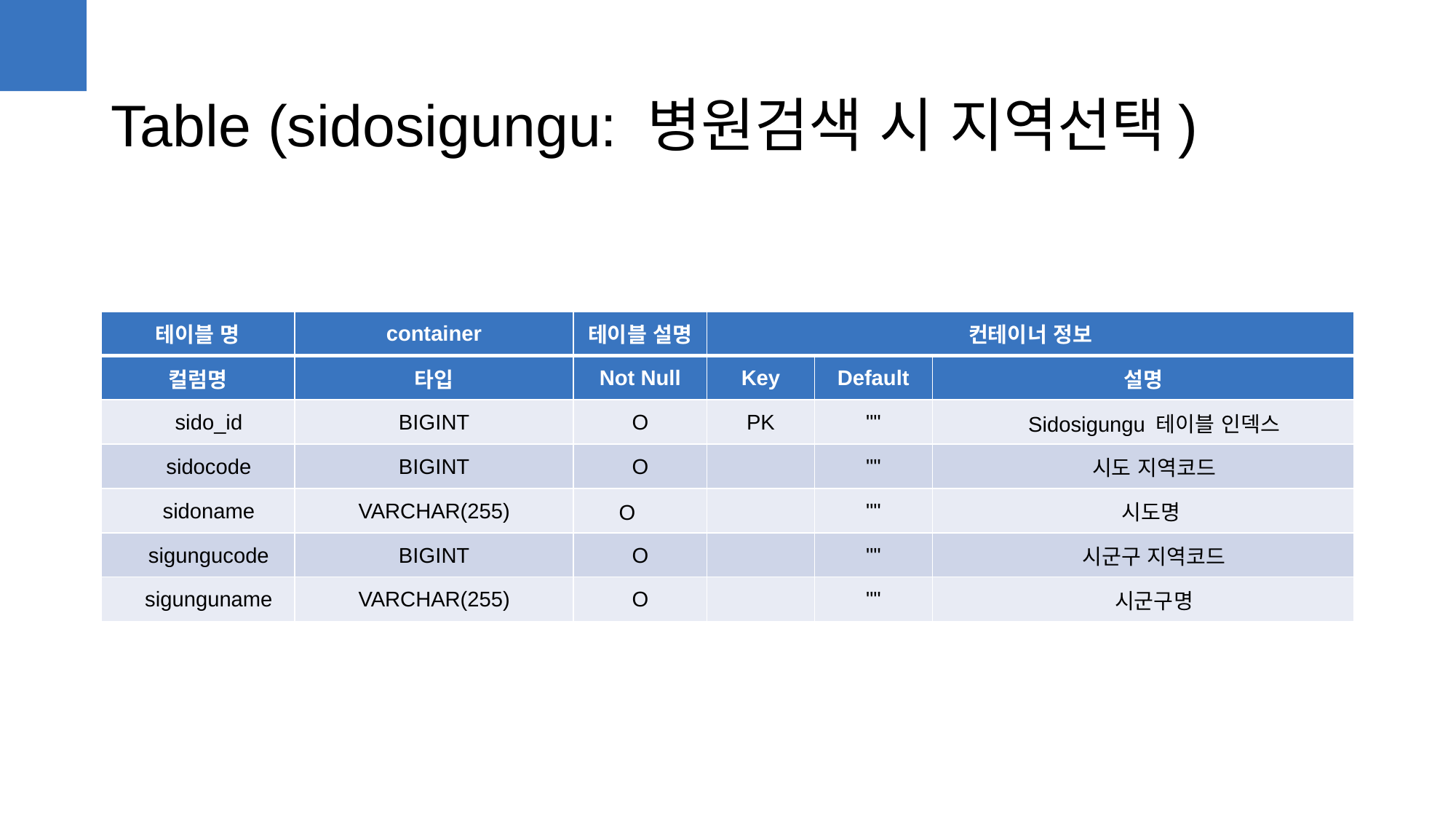

Table (sidosigungu: 병원검색 시 지역선택)
| 테이블 명 | container | 테이블 설명 | 컨테이너 정보 |  |  |
| --- | --- | --- | --- | --- | --- |
| 컬럼명 | 타입 | Not Null | Key | Default | 설명 |
| sido\_id | BIGINT | O | PK | "" | Sidosigungu 테이블 인덱스 |
| sidocode | BIGINT | O |  | "" | 시도 지역코드 |
| sidoname | VARCHAR(255) | O |  | "" | 시도명 |
| sigungucode | BIGINT | O |  | "" | 시군구 지역코드 |
| sigunguname | VARCHAR(255) | O |  | "" | 시군구명 |